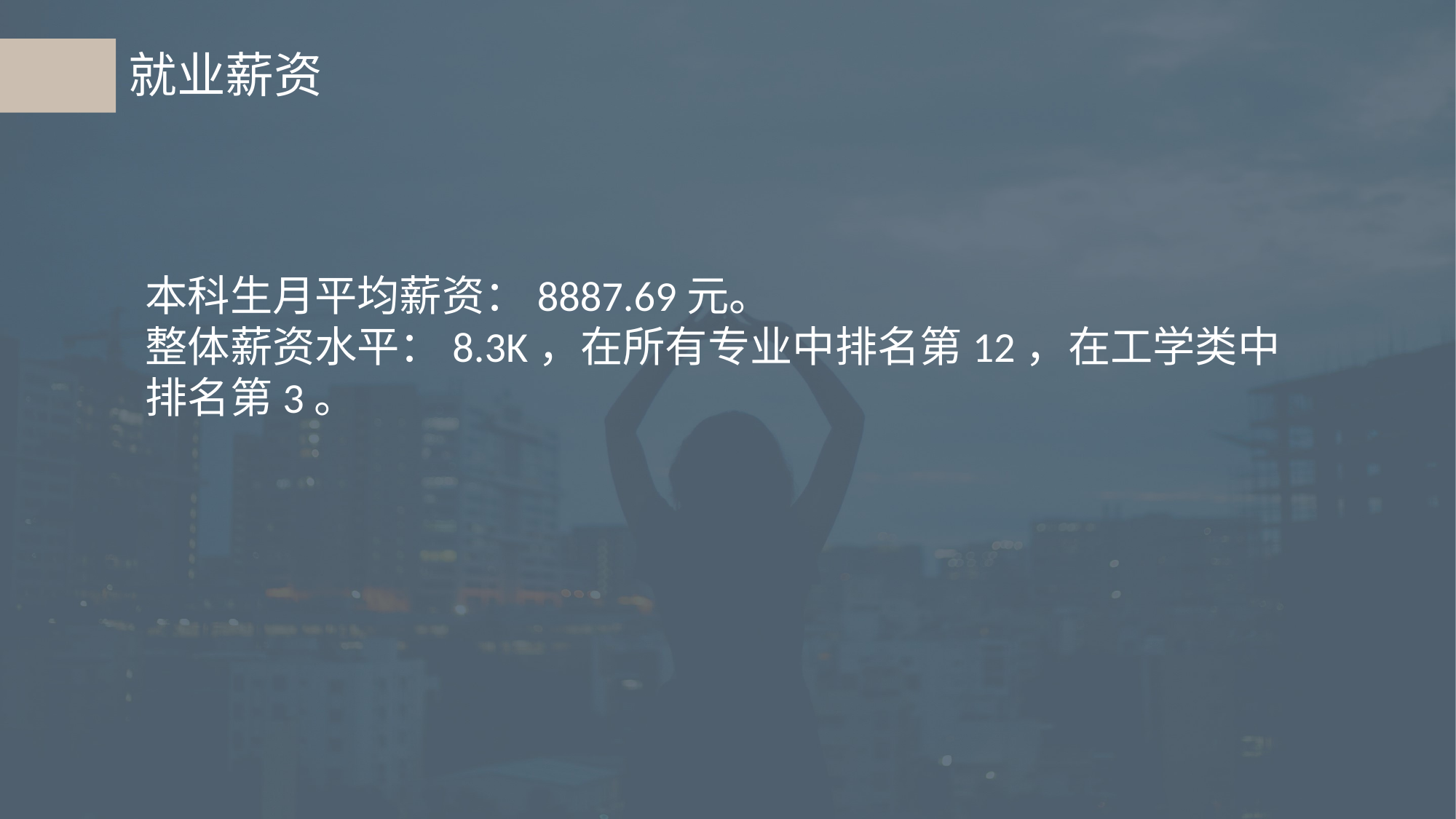

就业薪资
本科生月平均薪资：8887.69元。
整体薪资水平：8.3K，在所有专业中排名第12，在工学类中排名第3。